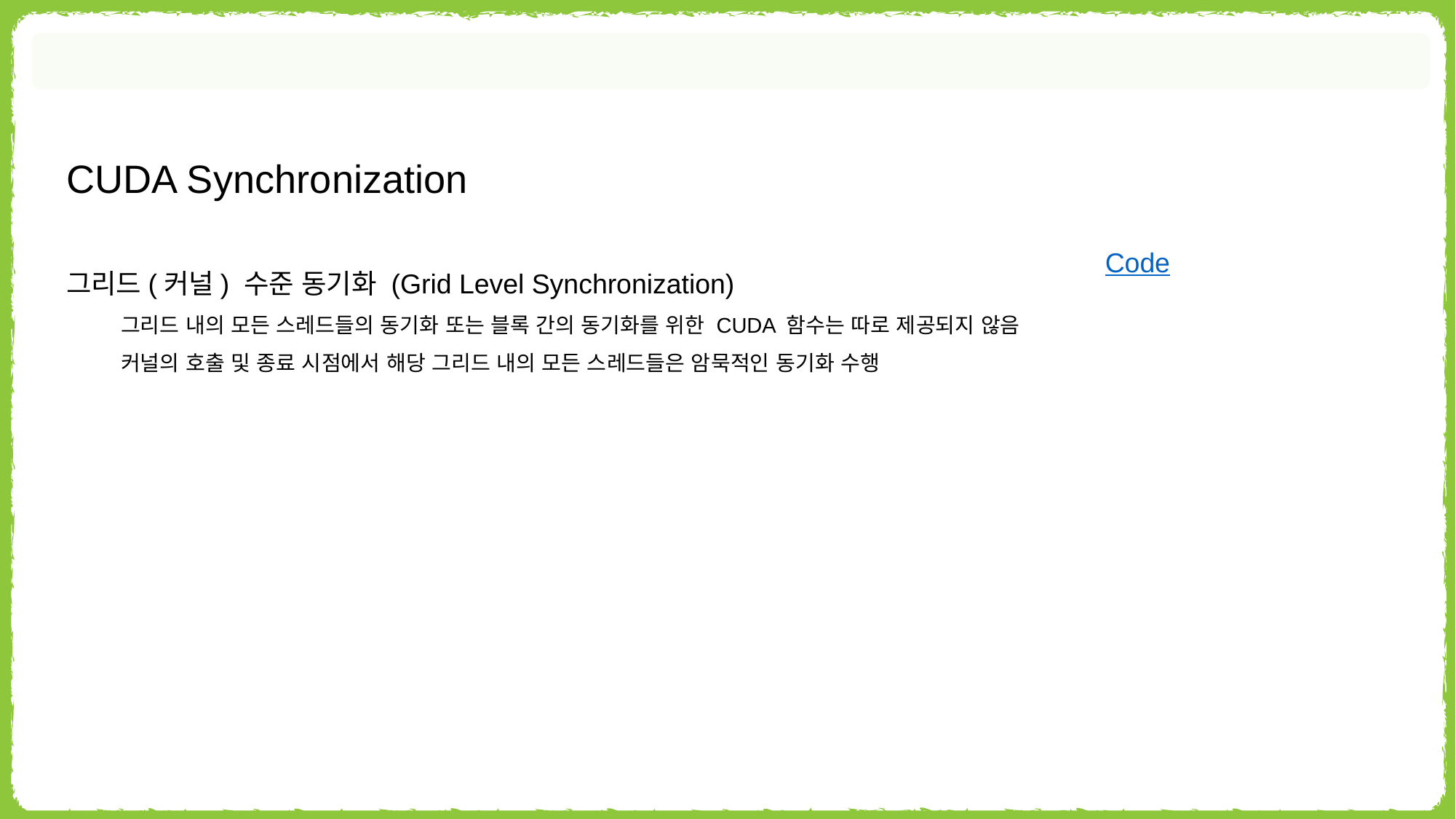

CUDA Synchronization
Code
그리드(커널) 수준 동기화 (Grid Level Synchronization)
그리드 내의 모든 스레드들의 동기화 또는 블록 간의 동기화를 위한 CUDA 함수는 따로 제공되지 않음
커널의 호출 및 종료 시점에서 해당 그리드 내의 모든 스레드들은 암묵적인 동기화 수행